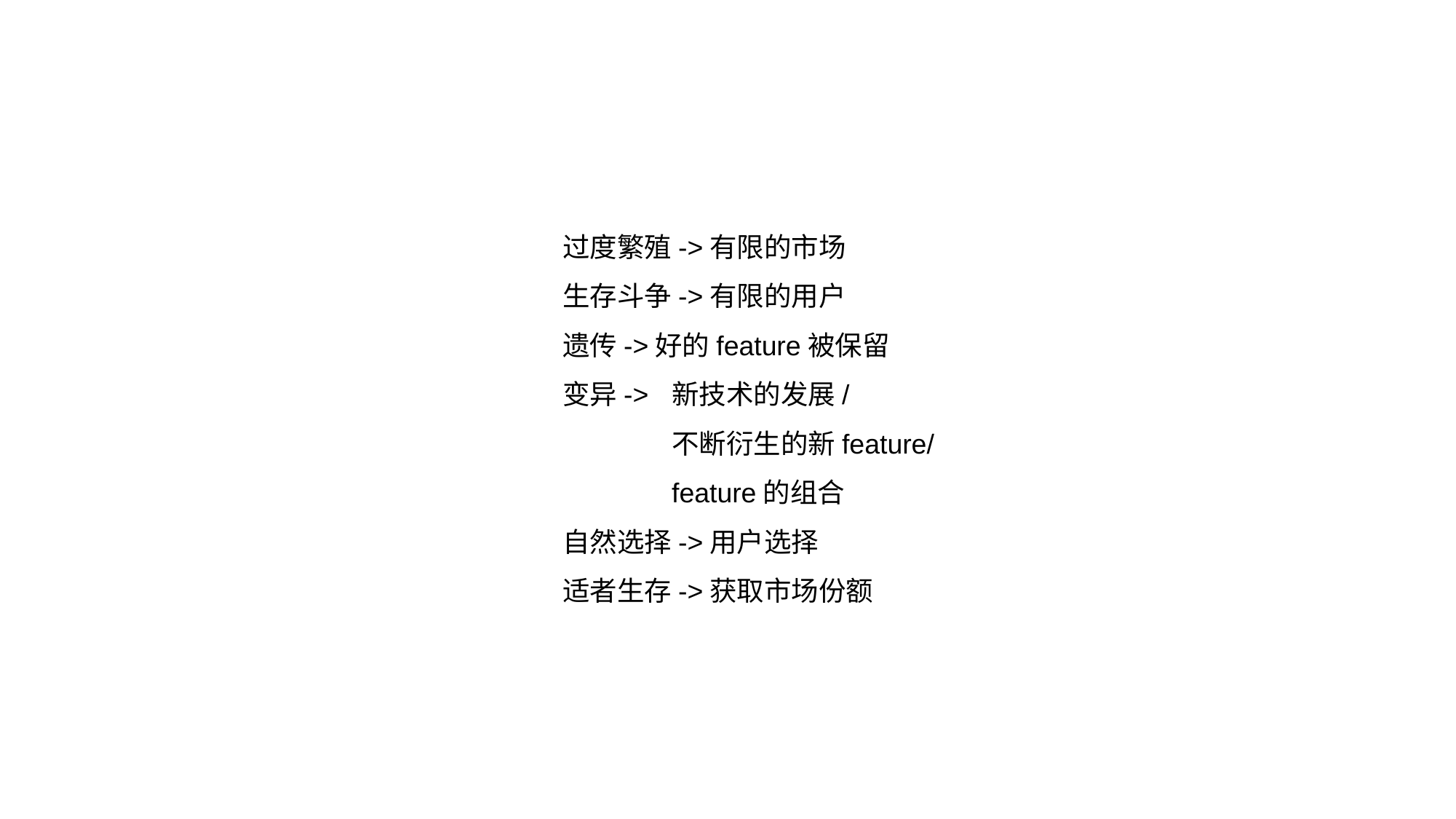

过度繁殖->有限的市场
生存斗争->有限的用户
遗传->好的feature被保留
变异->	新技术的发展/
	不断衍生的新feature/
	feature的组合
自然选择->用户选择
适者生存->获取市场份额